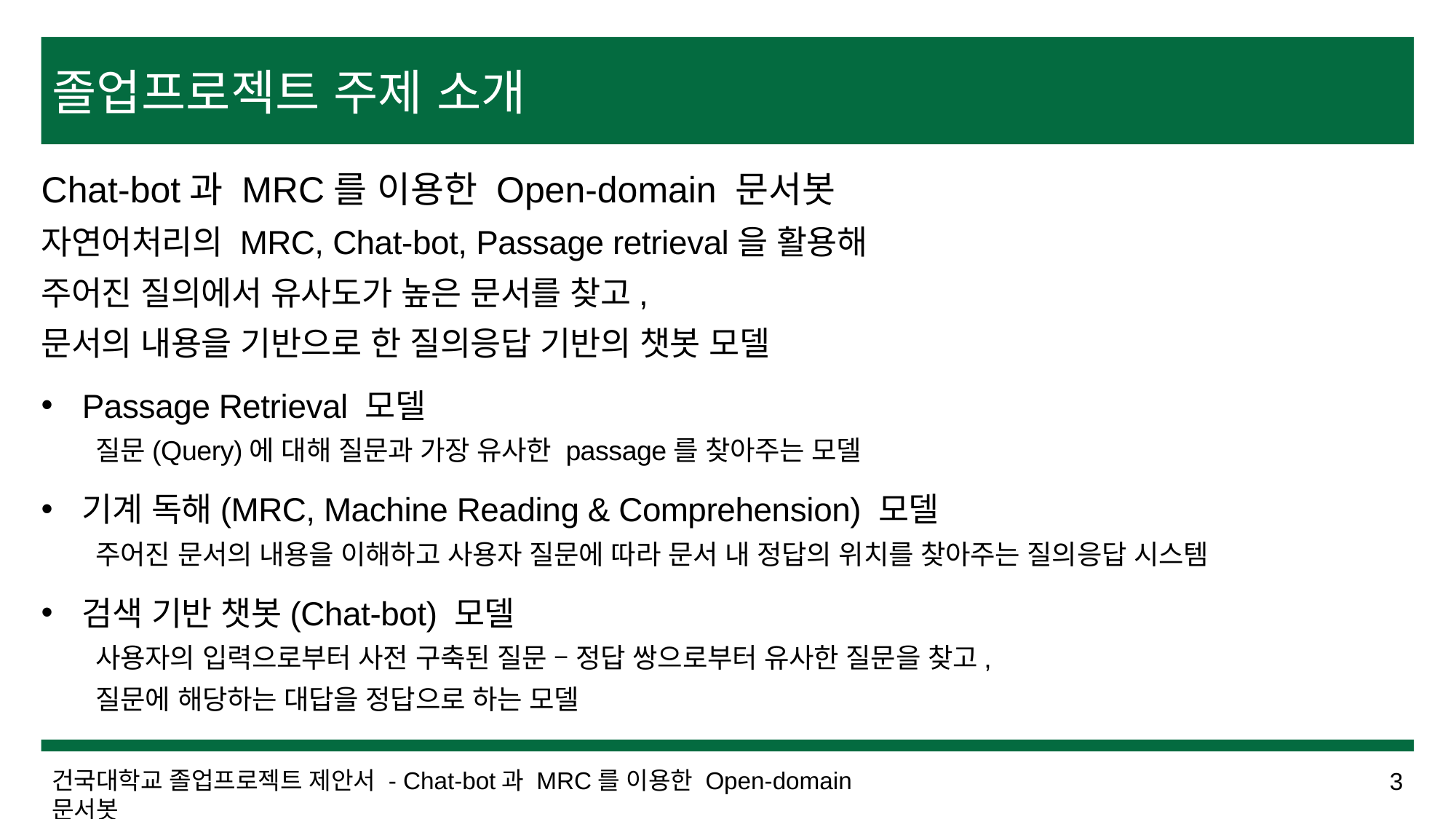

졸업프로젝트 주제 소개
Chat-bot과 MRC를 이용한 Open-domain 문서봇
자연어처리의 MRC, Chat-bot, Passage retrieval을 활용해
주어진 질의에서 유사도가 높은 문서를 찾고,
문서의 내용을 기반으로 한 질의응답 기반의 챗봇 모델
Passage Retrieval 모델
질문(Query)에 대해 질문과 가장 유사한 passage를 찾아주는 모델

기계 독해(MRC, Machine Reading & Comprehension) 모델
주어진 문서의 내용을 이해하고 사용자 질문에 따라 문서 내 정답의 위치를 찾아주는 질의응답 시스템

검색 기반 챗봇(Chat-bot) 모델
사용자의 입력으로부터 사전 구축된 질문 – 정답 쌍으로부터 유사한 질문을 찾고,
질문에 해당하는 대답을 정답으로 하는 모델

건국대학교 졸업프로젝트 제안서 - Chat-bot과 MRC를 이용한 Open-domain 문서봇
3